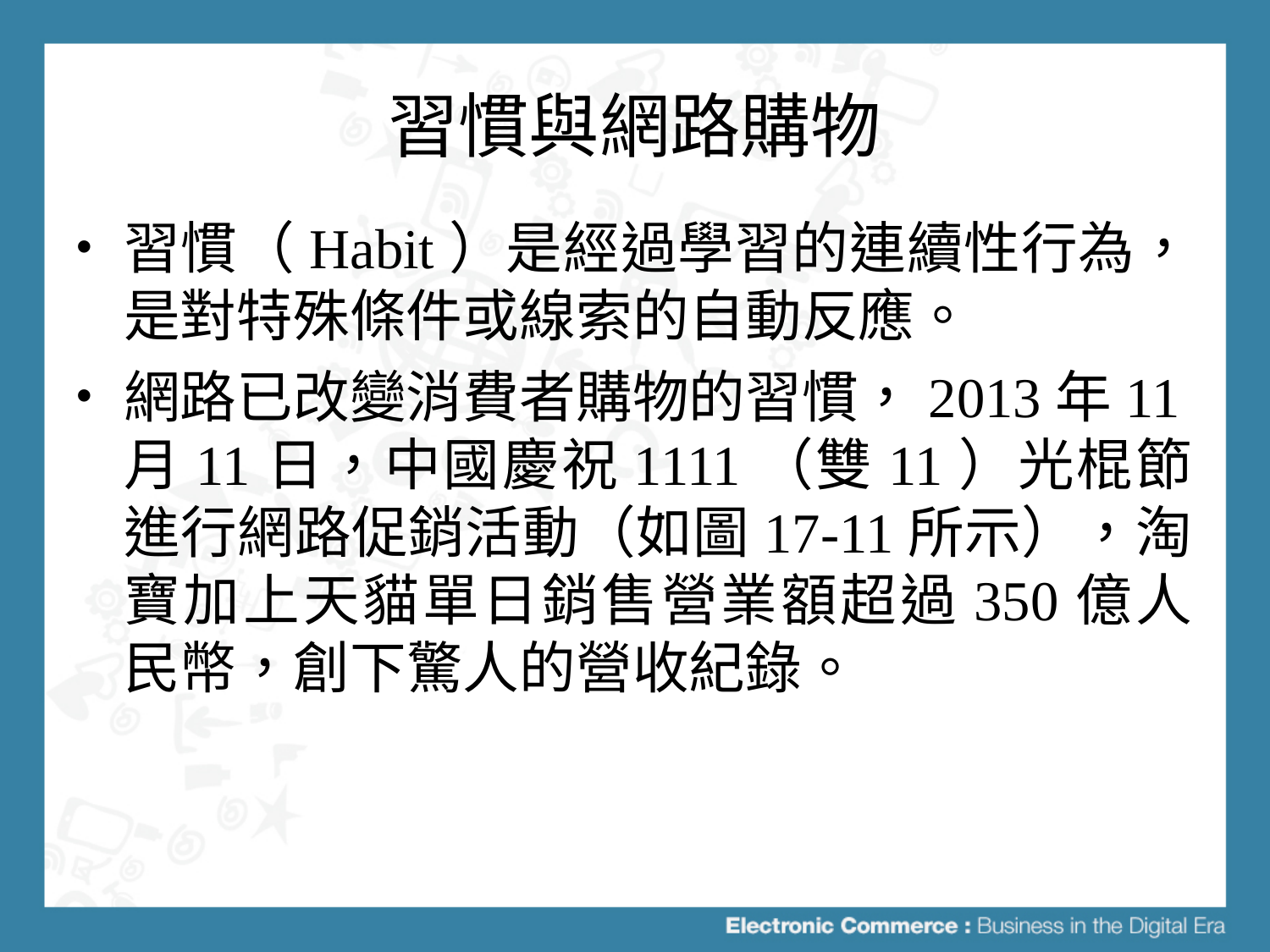

# 習慣與網路購物
習慣（Habit）是經過學習的連續性行為，是對特殊條件或線索的自動反應。
網路已改變消費者購物的習慣，2013年11月11日，中國慶祝1111（雙11）光棍節進行網路促銷活動（如圖17-11所示），淘寶加上天貓單日銷售營業額超過350億人民幣，創下驚人的營收紀錄。